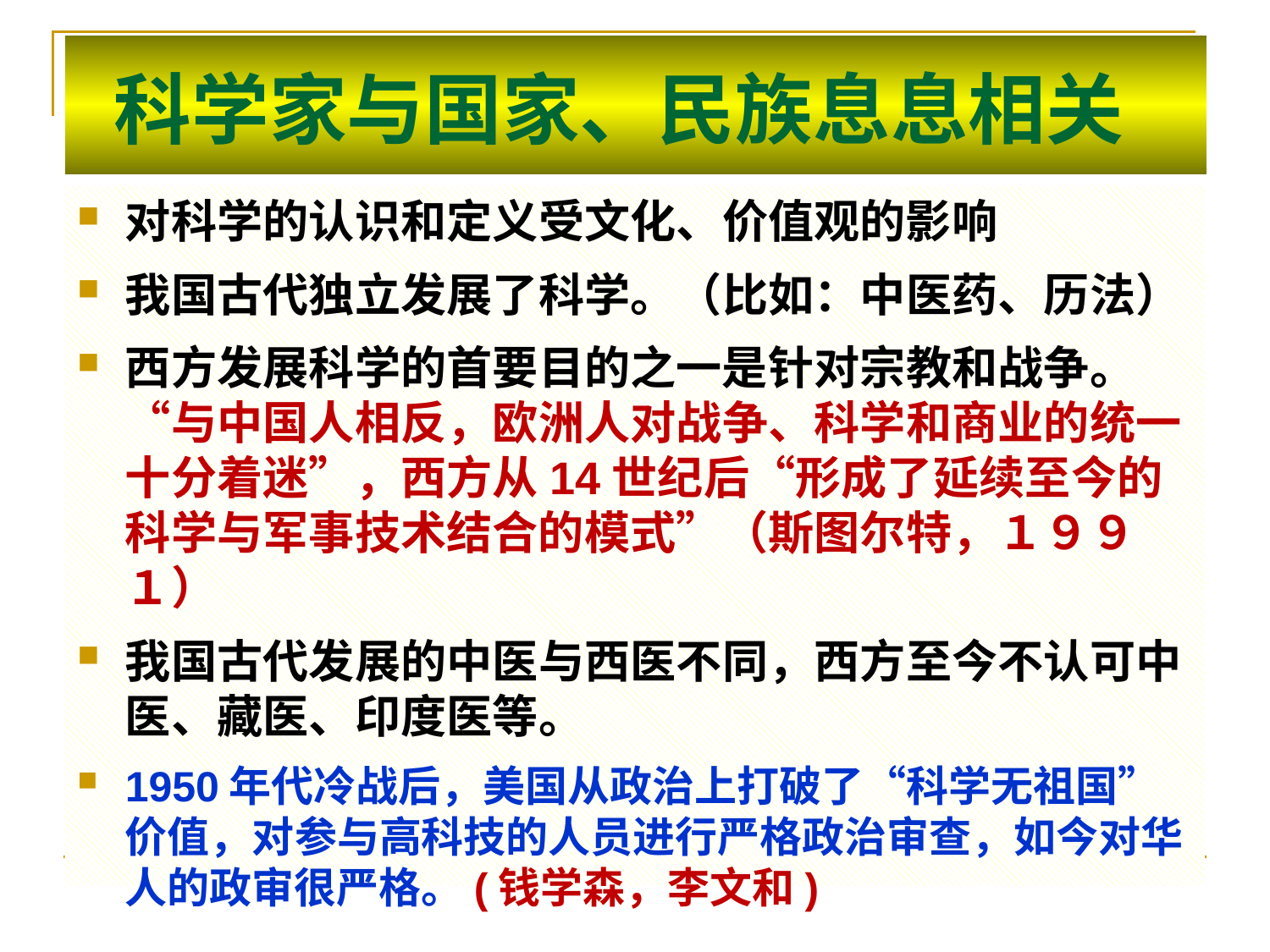

# 科学家与国家、民族息息相关
对科学的认识和定义受文化、价值观的影响
我国古代独立发展了科学。（比如：中医药、历法）
西方发展科学的首要目的之一是针对宗教和战争。“与中国人相反，欧洲人对战争、科学和商业的统一十分着迷”，西方从14世纪后“形成了延续至今的科学与军事技术结合的模式”（斯图尔特，１９９１）
我国古代发展的中医与西医不同，西方至今不认可中医、藏医、印度医等。
1950年代冷战后，美国从政治上打破了“科学无祖国”价值，对参与高科技的人员进行严格政治审查，如今对华人的政审很严格。(钱学森，李文和)
40